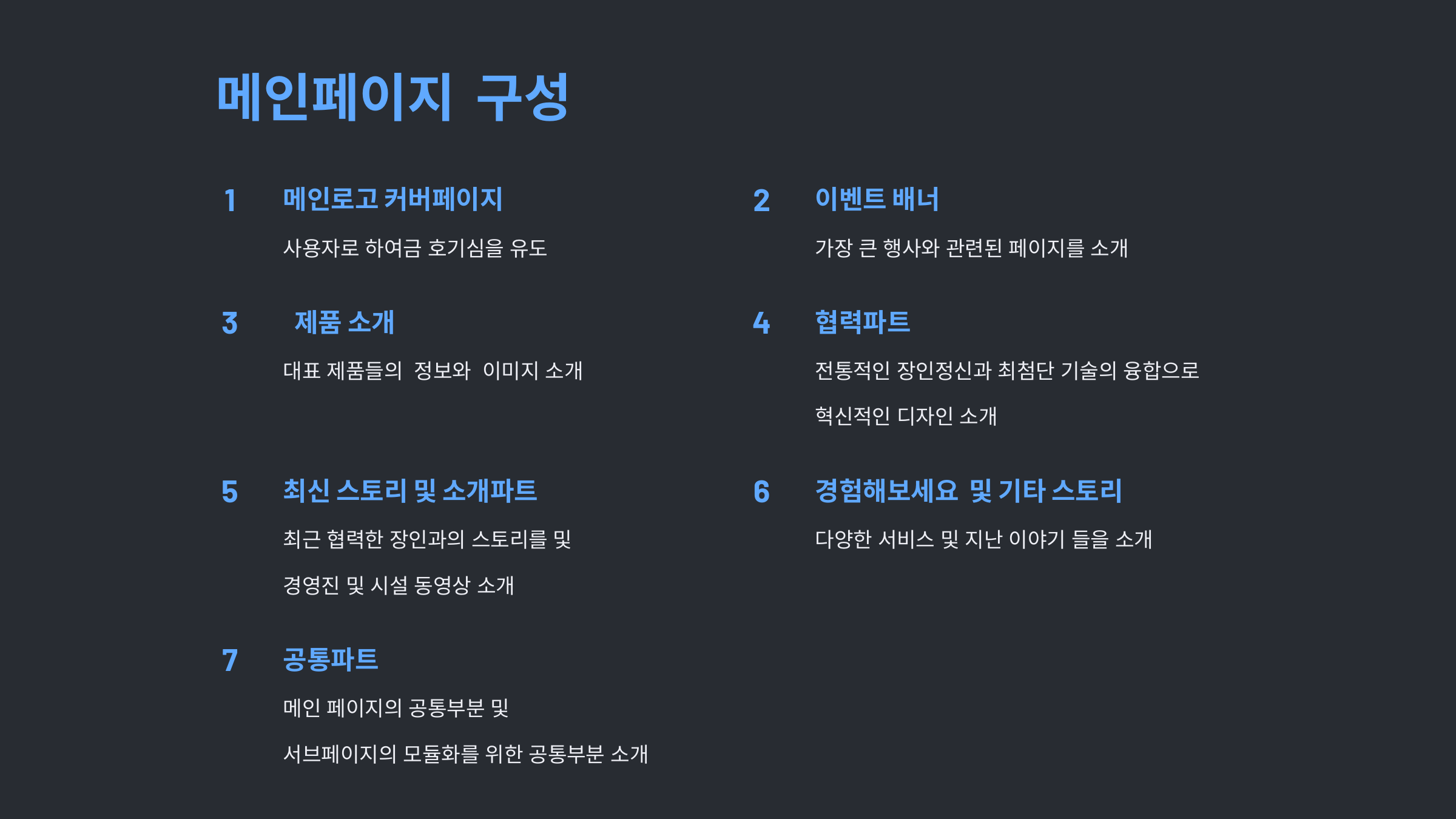

메인페이지  구성

1
2
메인로고 커버페이지
이벤트 배너
사용자로 하여금 호기심을 유도
가장 큰 행사와 관련된 페이지를 소개

3
4
 제품 소개
협력파트
대표 제품들의  정보와  이미지 소개
전통적인 장인정신과 최첨단 기술의 융합으로
혁신적인 디자인 소개

5
6
최신 스토리 및 소개파트
경험해보세요  및 기타 스토리
최근 협력한 장인과의 스토리를 및
다양한 서비스 및 지난 이야기 들을 소개
경영진 및 시설 동영상 소개

7
공통파트
메인 페이지의 공통부분 및
서브페이지의 모듈화를 위한 공통부분 소개